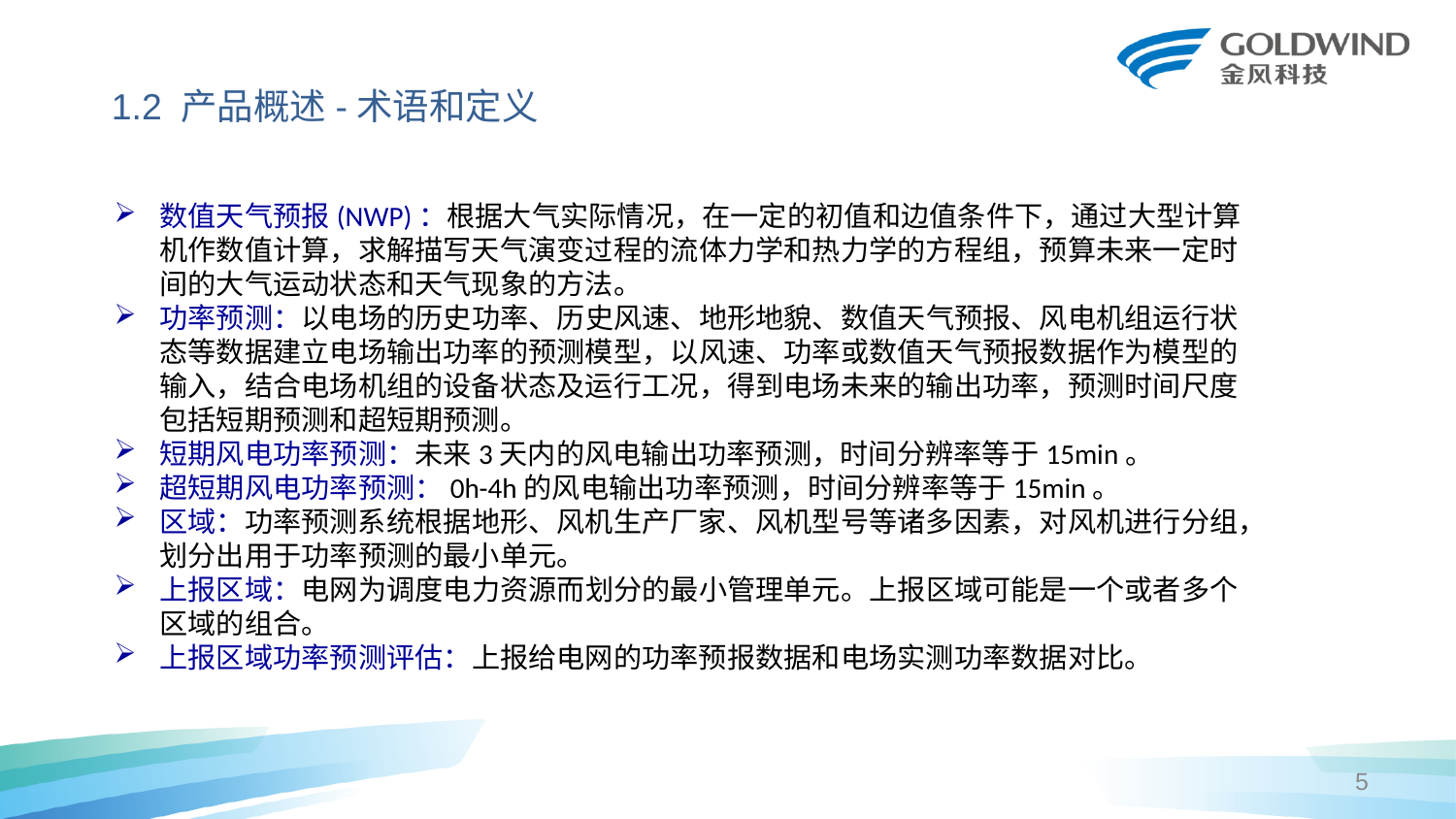

1.2 产品概述-术语和定义

数值天气预报(NWP)：根据大气实际情况，在一定的初值和边值条件下，通过大型计算机作数值计算，求解描写天气演变过程的流体力学和热力学的方程组，预算未来一定时间的大气运动状态和天气现象的方法。
功率预测：以电场的历史功率、历史风速、地形地貌、数值天气预报、风电机组运行状态等数据建立电场输出功率的预测模型，以风速、功率或数值天气预报数据作为模型的输入，结合电场机组的设备状态及运行工况，得到电场未来的输出功率，预测时间尺度包括短期预测和超短期预测。
短期风电功率预测：未来3天内的风电输出功率预测，时间分辨率等于15min。
超短期风电功率预测：0h-4h的风电输出功率预测，时间分辨率等于15min。
区域：功率预测系统根据地形、风机生产厂家、风机型号等诸多因素，对风机进行分组，划分出用于功率预测的最小单元。
上报区域：电网为调度电力资源而划分的最小管理单元。上报区域可能是一个或者多个区域的组合。
上报区域功率预测评估：上报给电网的功率预报数据和电场实测功率数据对比。

5